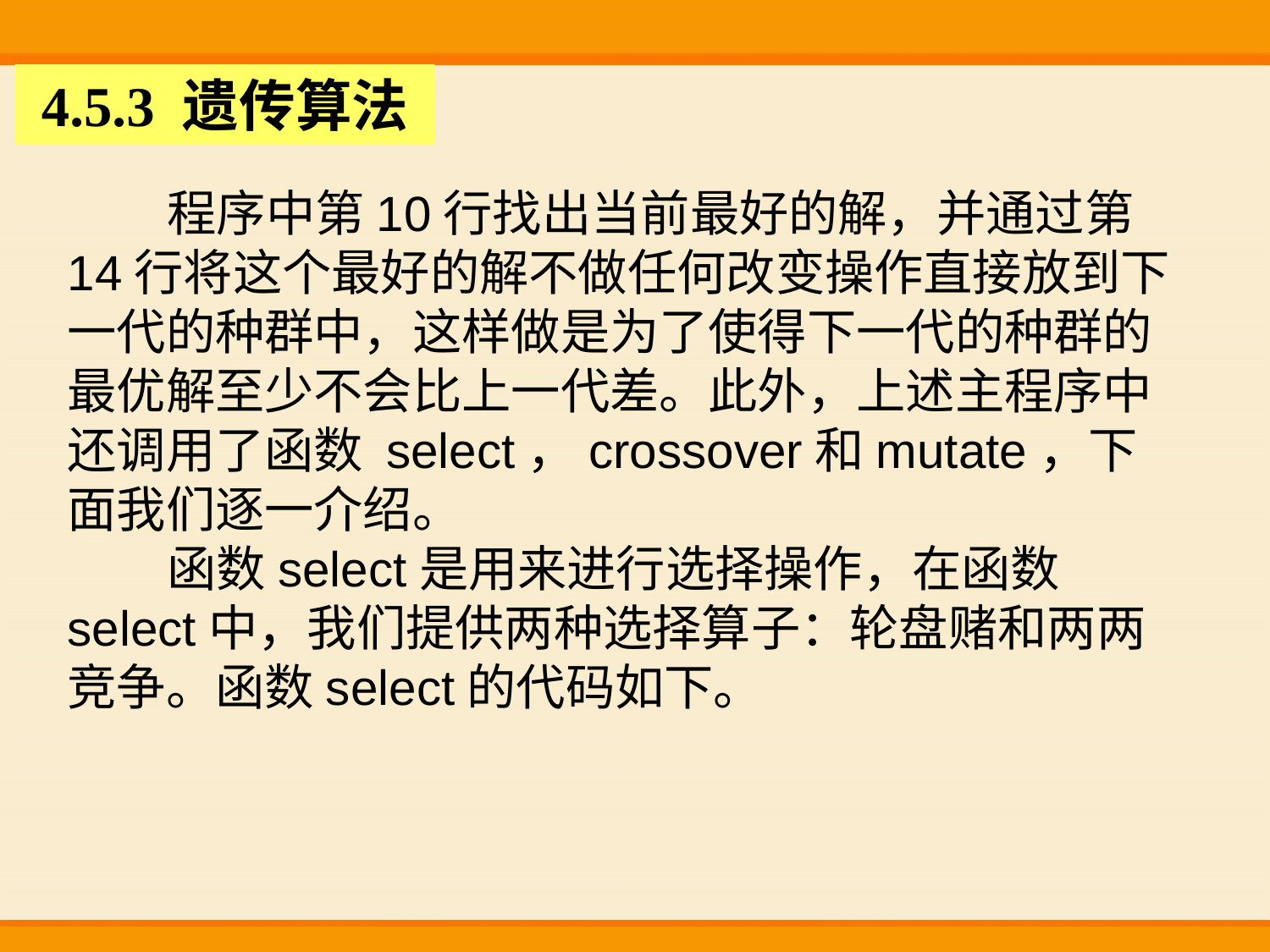

4.5.3 遗传算法
程序中第10行找出当前最好的解，并通过第14行将这个最好的解不做任何改变操作直接放到下一代的种群中，这样做是为了使得下一代的种群的最优解至少不会比上一代差。此外，上述主程序中还调用了函数 select，crossover和mutate，下面我们逐一介绍。
函数select是用来进行选择操作，在函数select中，我们提供两种选择算子：轮盘赌和两两竞争。函数select的代码如下。